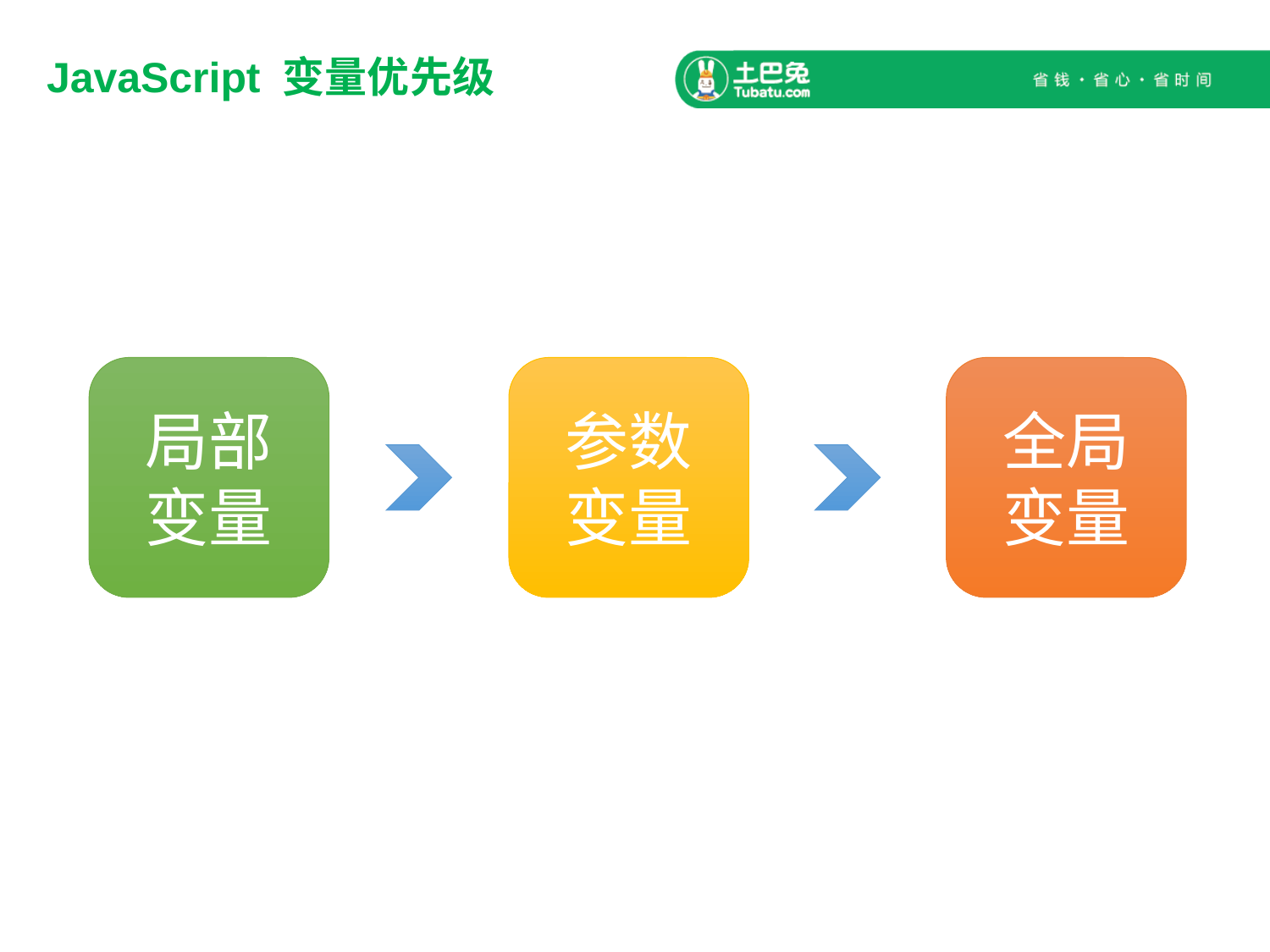

# JavaScript 变量优先级

局部
变量
参数
变量
全局
变量